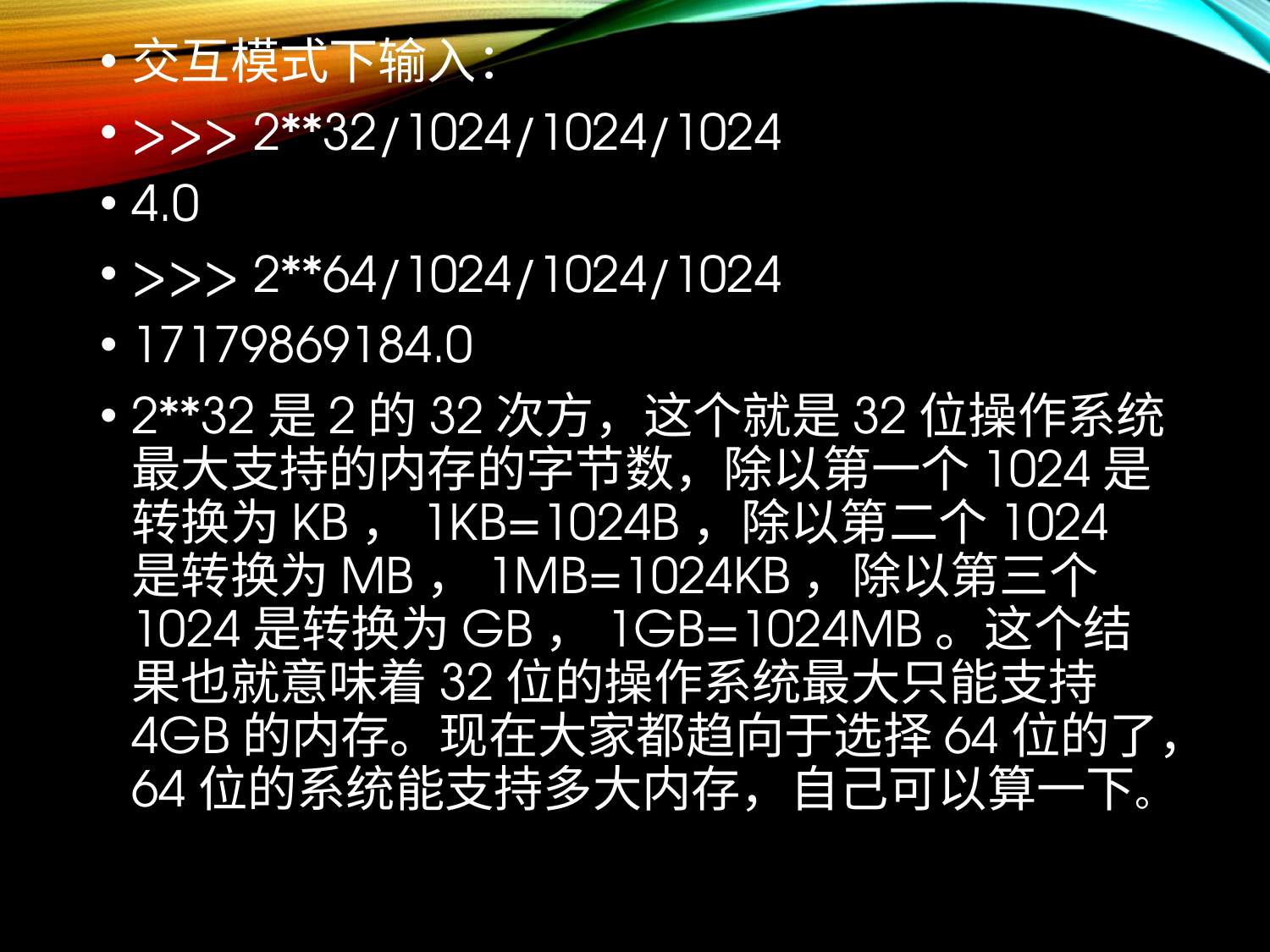

交互模式下输入：
>>> 2**32/1024/1024/1024
4.0
>>> 2**64/1024/1024/1024
17179869184.0
2**32是2的32次方，这个就是32位操作系统最大支持的内存的字节数，除以第一个1024是转换为KB，1KB=1024B，除以第二个1024是转换为MB，1MB=1024KB，除以第三个1024是转换为GB，1GB=1024MB。这个结果也就意味着32位的操作系统最大只能支持4GB的内存。现在大家都趋向于选择64位的了，64位的系统能支持多大内存，自己可以算一下。